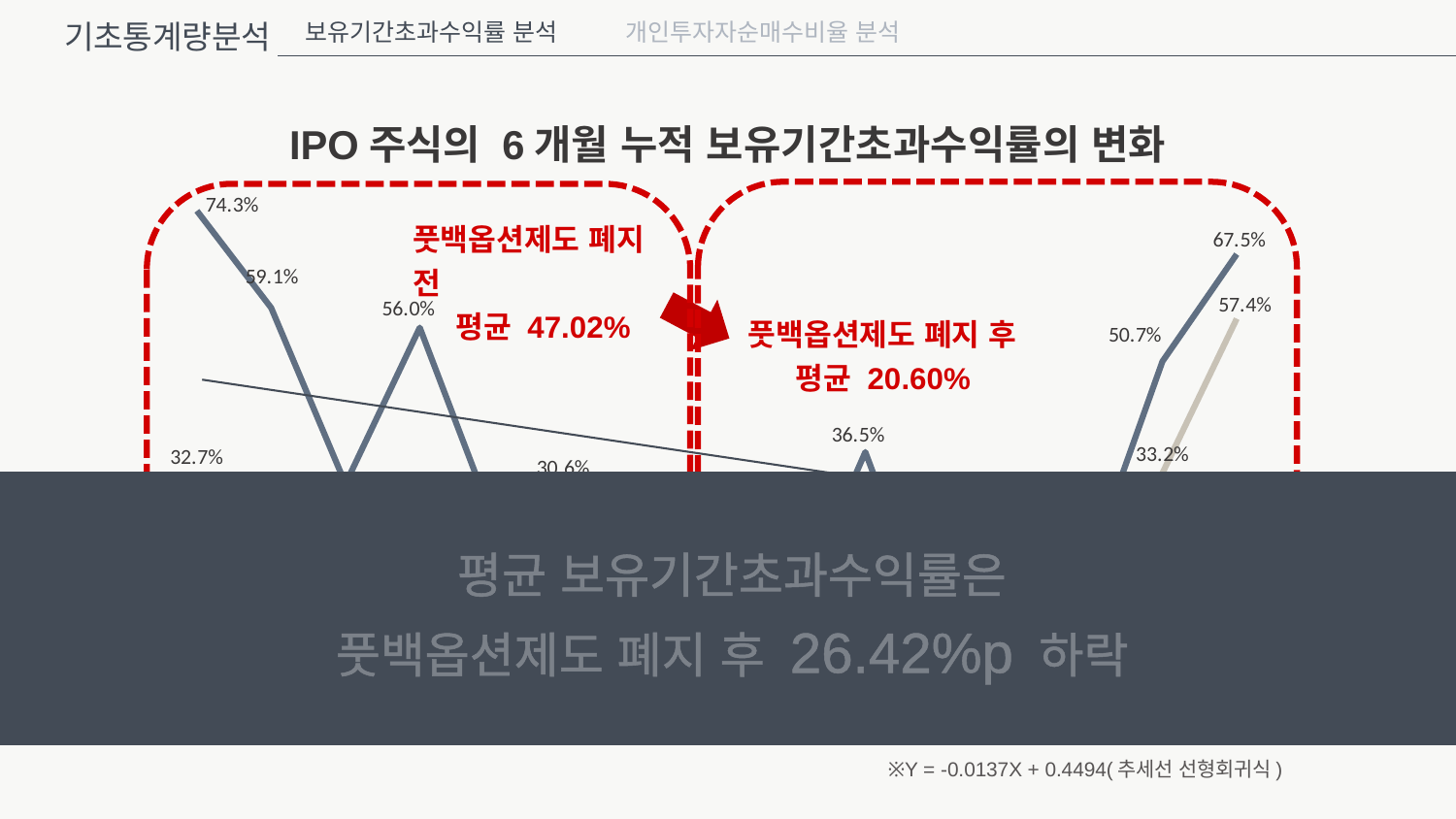

기초통계량분석
보유기간초과수익률 분석
개인투자자순매수비율 분석
IPO주식의 6개월 누적 보유기간초과수익률의 변화

### Chart

| Category | 평균 | 중간 |
|---|---|---|
| 2000 | 0.7430000000000001 | 0.32700000000000007 |
| 2001 | 0.591 | 0.20600000000000002 |
| 2002 | 0.31500000000000006 | 0.1 |
| 2003 | 0.56 | 0.15400000000000003 |
| 2004 | 0.255 | 0.12200000000000001 |
| 2005 | 0.3060000000000001 | 0.15000000000000002 |
| 2006 | 0.194 | 0.13 |
| 2007 | 0.09300000000000004 | -0.082 |
| 2008 | 0.09800000000000002 | -0.03500000000000001 |
| 2009 | 0.3650000000000001 | 0.097 |
| 2010 | 0.053000000000000005 | -0.07300000000000001 |
| 2011 | 0.15800000000000003 | 0.08000000000000002 |
| 2012 | 0.18000000000000002 | -0.043000000000000003 |
| 2013 | 0.507 | 0.3320000000000001 |
| 2014 | 0.6750000000000002 | 0.574 |
풋백옵션제도 폐지 후
평균 20.60%

풋백옵션제도 폐지 전
평균 47.02%

평균 보유기간초과수익률은
풋백옵션제도 폐지 후 26.42%p 하락
추세선
※Y = -0.0137X + 0.4494(추세선 선형회귀식)